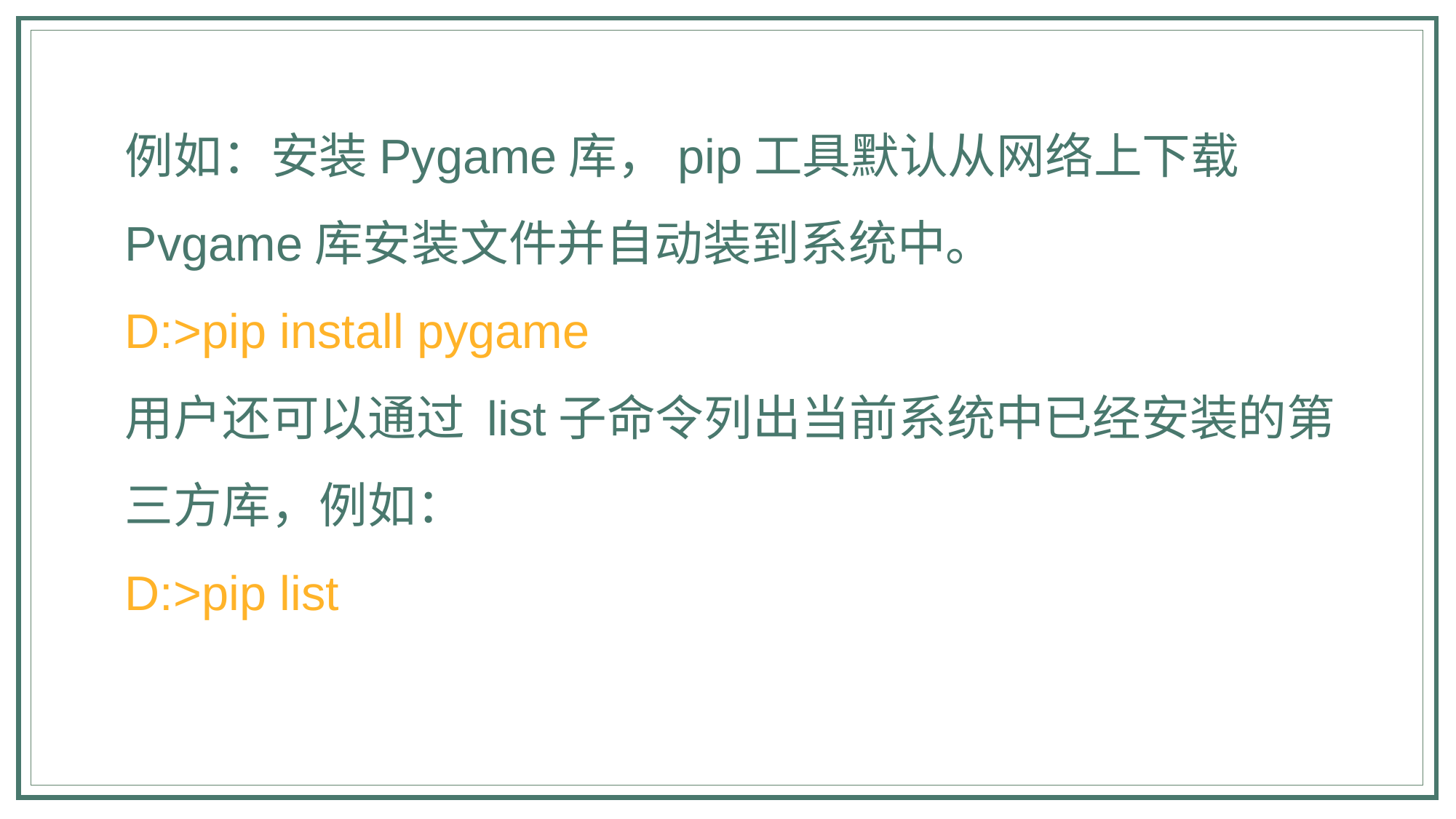

例如：安装Pygame库，pip工具默认从网络上下载Pvgame库安装文件并自动装到系统中。
D:>pip install pygame
用户还可以通过 list子命令列出当前系统中已经安装的第三方库，例如：
D:>pip list